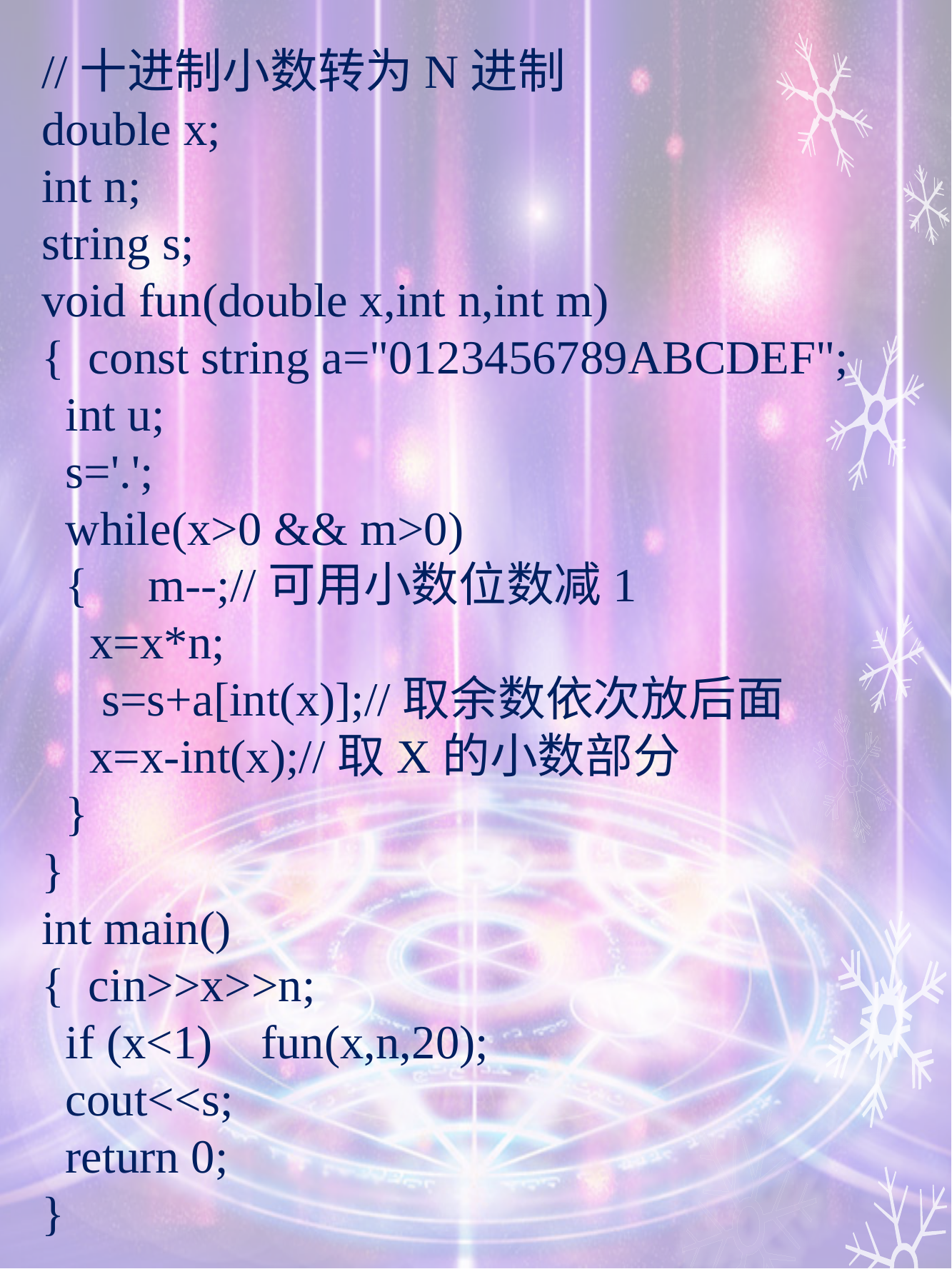

//十进制小数转为N进制
double x;
int n;
string s;
void fun(double x,int n,int m)
{  const string a="0123456789ABCDEF";
  int u;
  s='.';
  while(x>0 && m>0)
  {     m--;//可用小数位数减1
    x=x*n;
     s=s+a[int(x)];//取余数依次放后面
    x=x-int(x);//取X的小数部分
  }
}
int main()
{  cin>>x>>n;
  if (x<1)    fun(x,n,20);
  cout<<s;
  return 0;
}